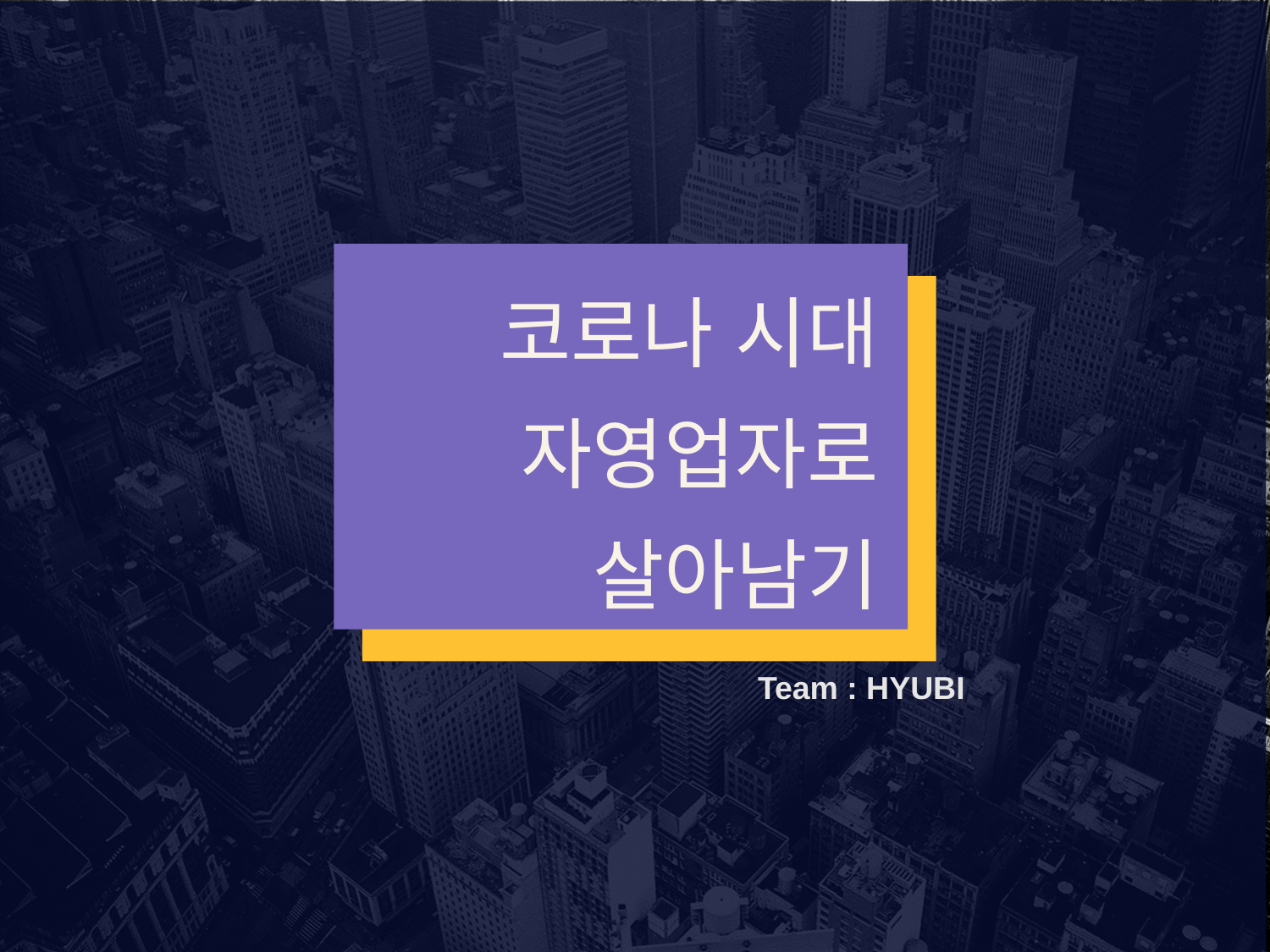

코로나 시대
자영업자로 살아남기

Team : HYUBI